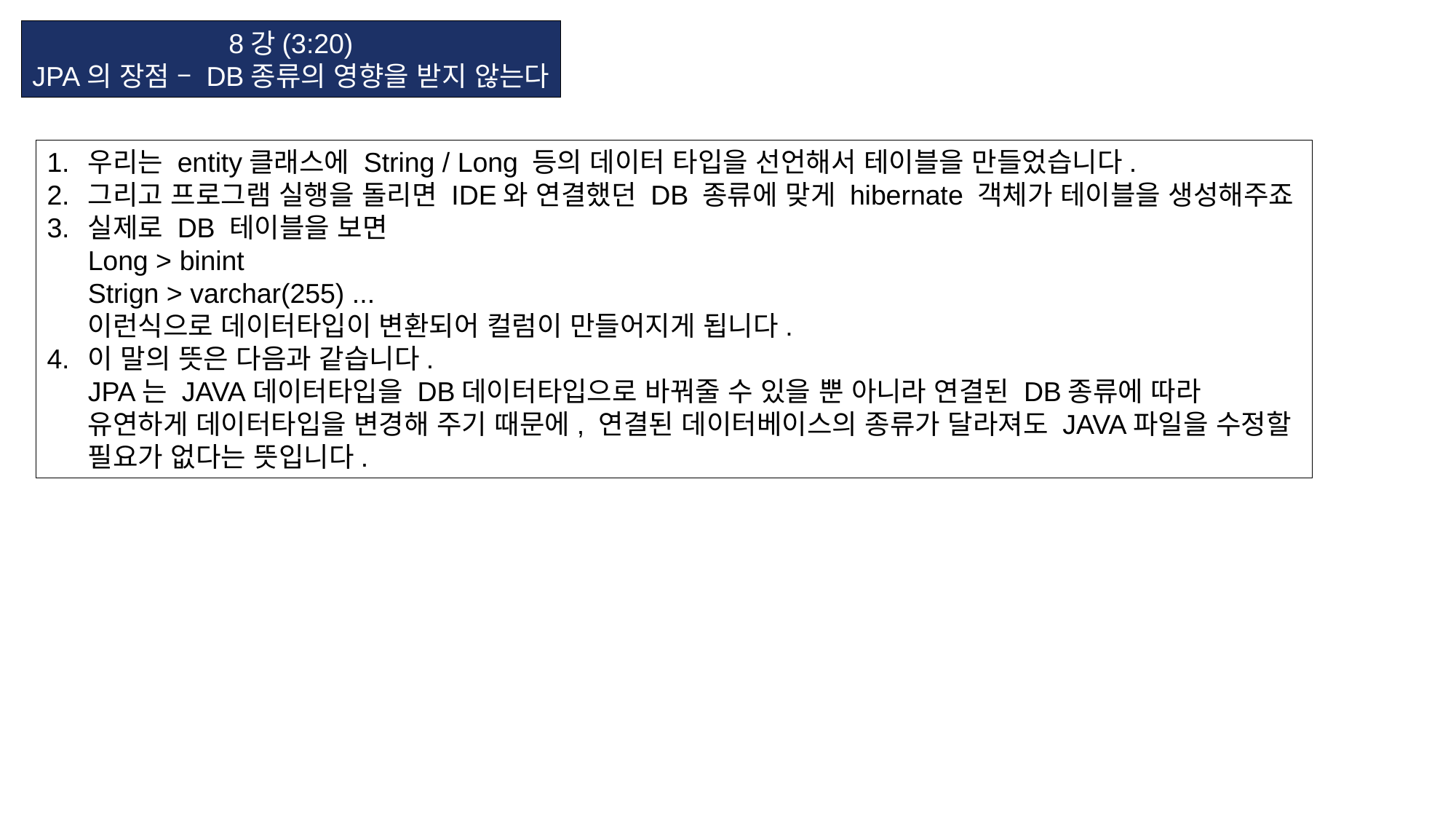

8강(3:20)
JPA의 장점 – DB종류의 영향을 받지 않는다
우리는 entity클래스에 String / Long 등의 데이터 타입을 선언해서 테이블을 만들었습니다.
그리고 프로그램 실행을 돌리면 IDE와 연결했던 DB 종류에 맞게 hibernate 객체가 테이블을 생성해주죠
실제로 DB 테이블을 보면
Long > binint
Strign > varchar(255) ...
이런식으로 데이터타입이 변환되어 컬럼이 만들어지게 됩니다.
이 말의 뜻은 다음과 같습니다.
JPA는 JAVA데이터타입을 DB데이터타입으로 바꿔줄 수 있을 뿐 아니라 연결된 DB종류에 따라
유연하게 데이터타입을 변경해 주기 때문에, 연결된 데이터베이스의 종류가 달라져도 JAVA파일을 수정할
필요가 없다는 뜻입니다.